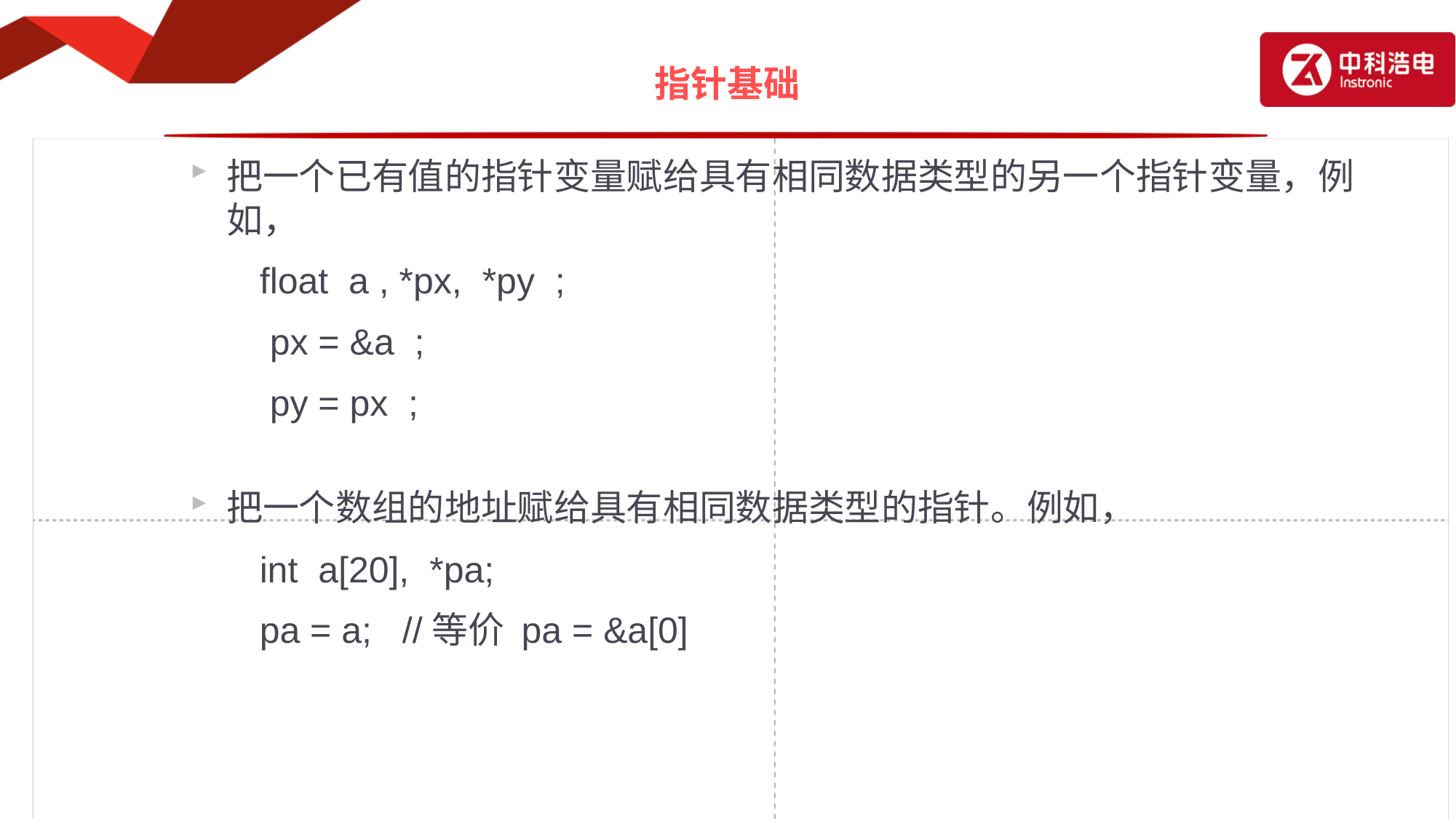

# 指针基础
把一个已有值的指针变量赋给具有相同数据类型的另一个指针变量，例如，
               	float  a , *px,  *py  ;
              	 px = &a  ;
              	 py = px  ;

把一个数组的地址赋给具有相同数据类型的指针。例如，
               	int  a[20],  *pa;
               	pa = a;   //等价 pa = &a[0]